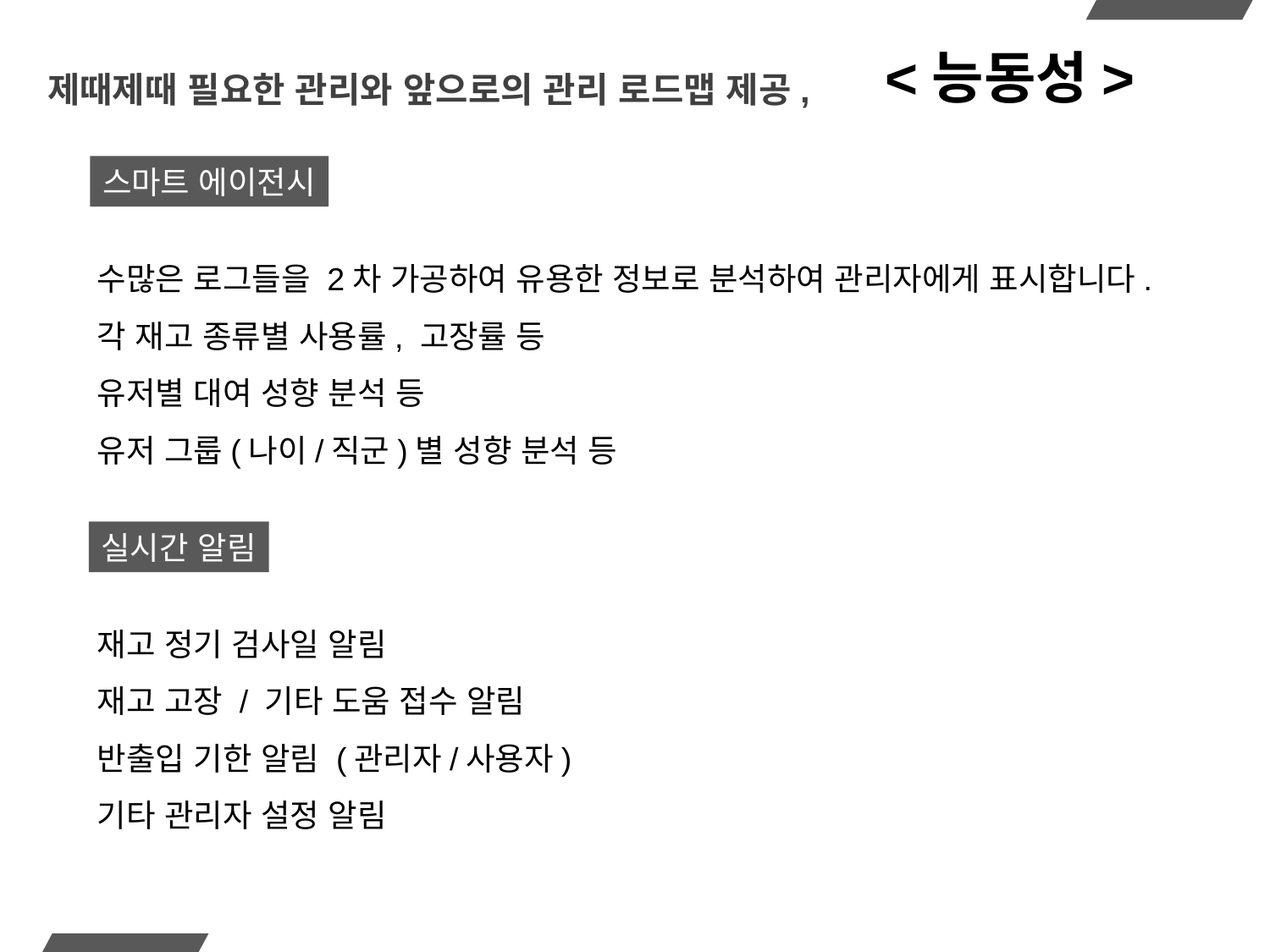

<능동성>
# 제때제때 필요한 관리와 앞으로의 관리 로드맵 제공,
스마트 에이전시
수많은 로그들을 2차 가공하여 유용한 정보로 분석하여 관리자에게 표시합니다.
각 재고 종류별 사용률, 고장률 등
유저별 대여 성향 분석 등
유저 그룹(나이/직군)별 성향 분석 등
실시간 알림
재고 정기 검사일 알림
재고 고장 / 기타 도움 접수 알림
반출입 기한 알림 (관리자/사용자)
기타 관리자 설정 알림